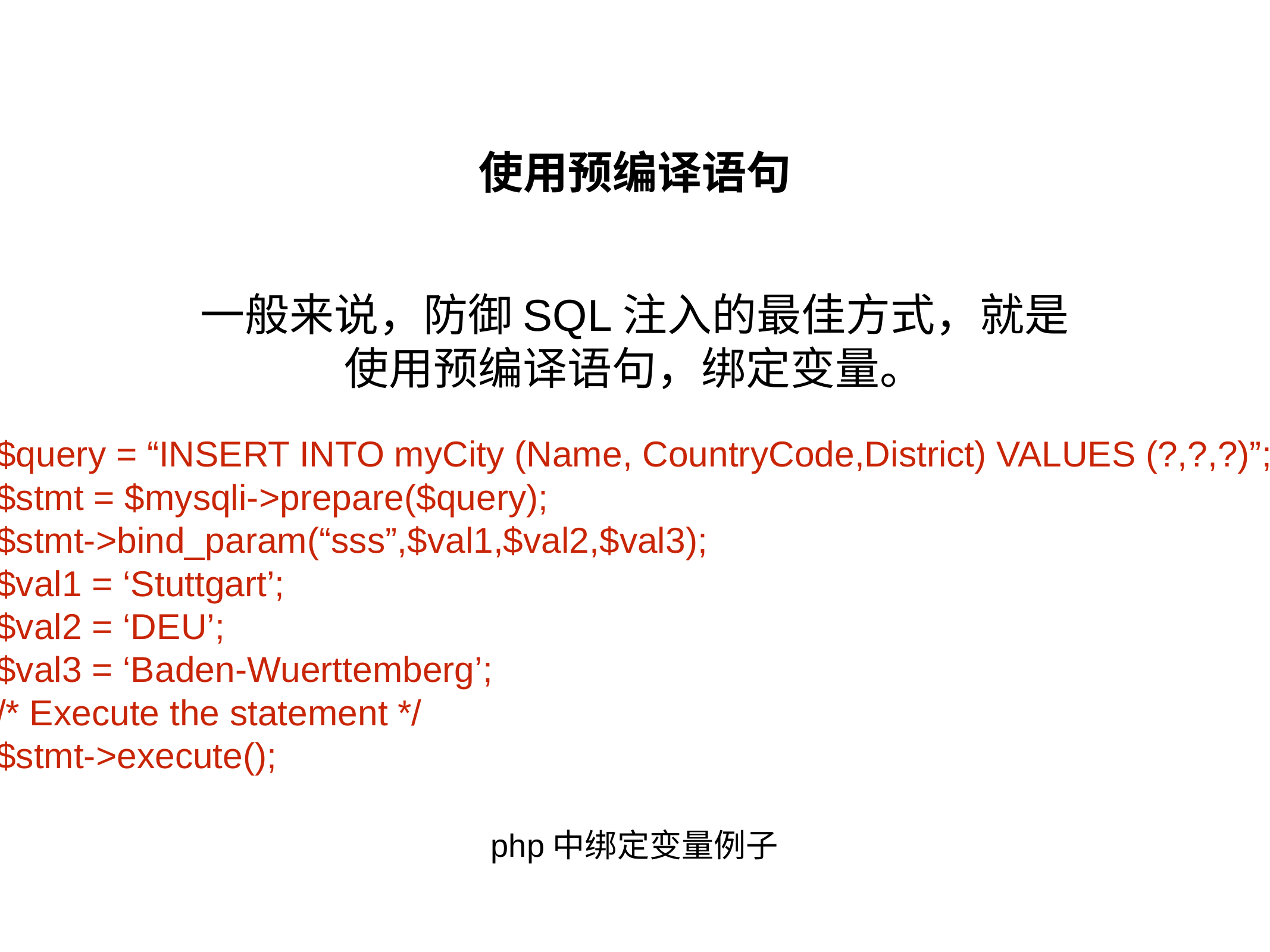

使用预编译语句
一般来说，防御SQL注入的最佳方式，就是使用预编译语句，绑定变量。
$query = “INSERT INTO myCity (Name, CountryCode,District) VALUES (?,?,?)”;
$stmt = $mysqli->prepare($query);
$stmt->bind_param(“sss”,$val1,$val2,$val3);
$val1 = ‘Stuttgart’;
$val2 = ‘DEU’;
$val3 = ‘Baden-Wuerttemberg’;
/* Execute the statement */
$stmt->execute();
php中绑定变量例子